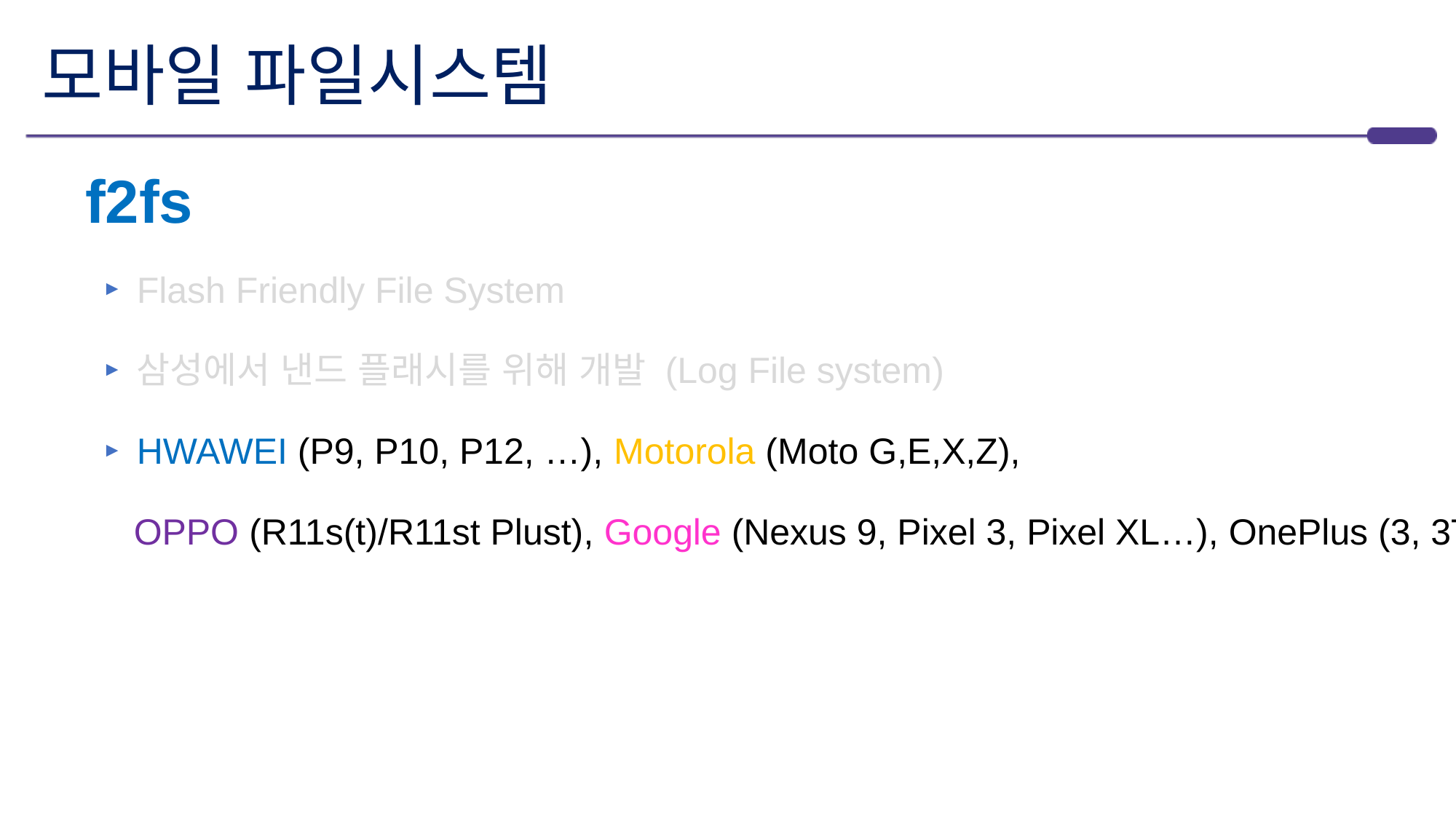

# 모바일 파일시스템
f2fs
Flash Friendly File System
삼성에서 낸드 플래시를 위해 개발 (Log File system)
HWAWEI (P9, P10, P12, …), Motorola (Moto G,E,X,Z),
OPPO (R11s(t)/R11st Plust), Google (Nexus 9, Pixel 3, Pixel XL…), OnePlus (3, 3T)